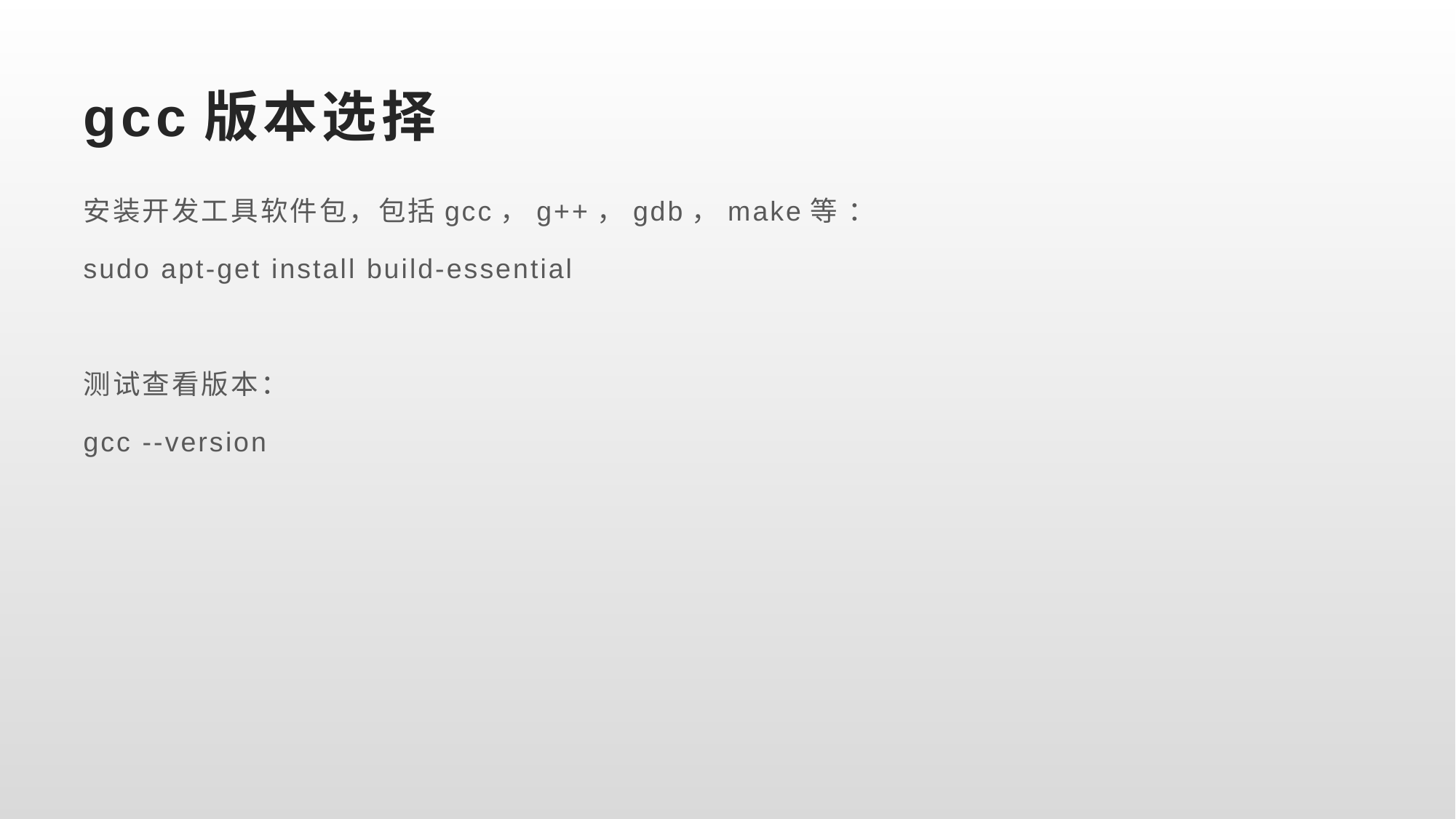

# gcc版本选择
安装开发工具软件包，包括gcc，g++，gdb，make等 ：
sudo apt-get install build-essential

测试查看版本：
gcc --version